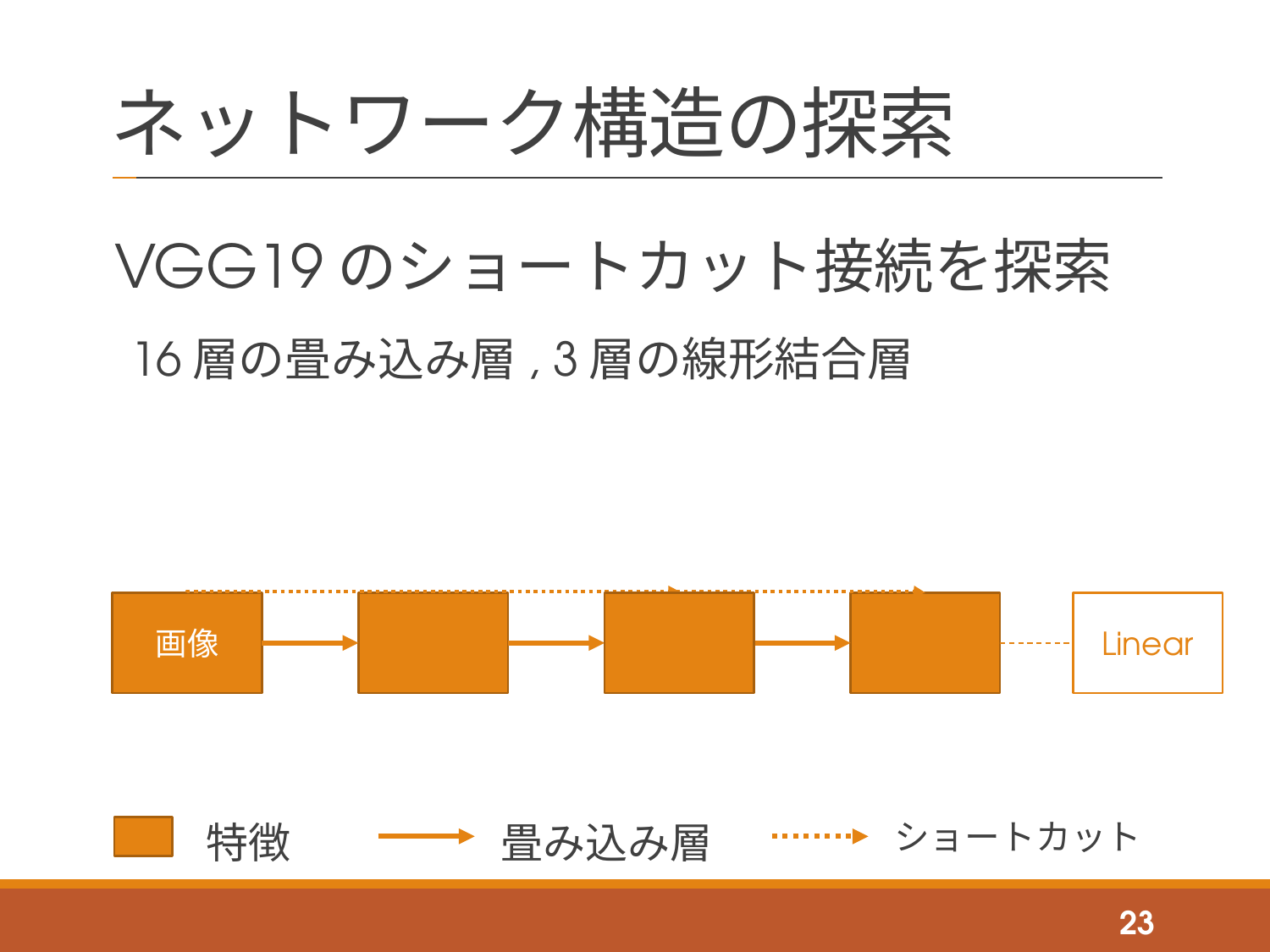

# ネットワーク構造の探索
VGG19のショートカット接続を探索
 16層の畳み込み層, 3層の線形結合層
画像

Linear
ショートカット
特徴
畳み込み層

23